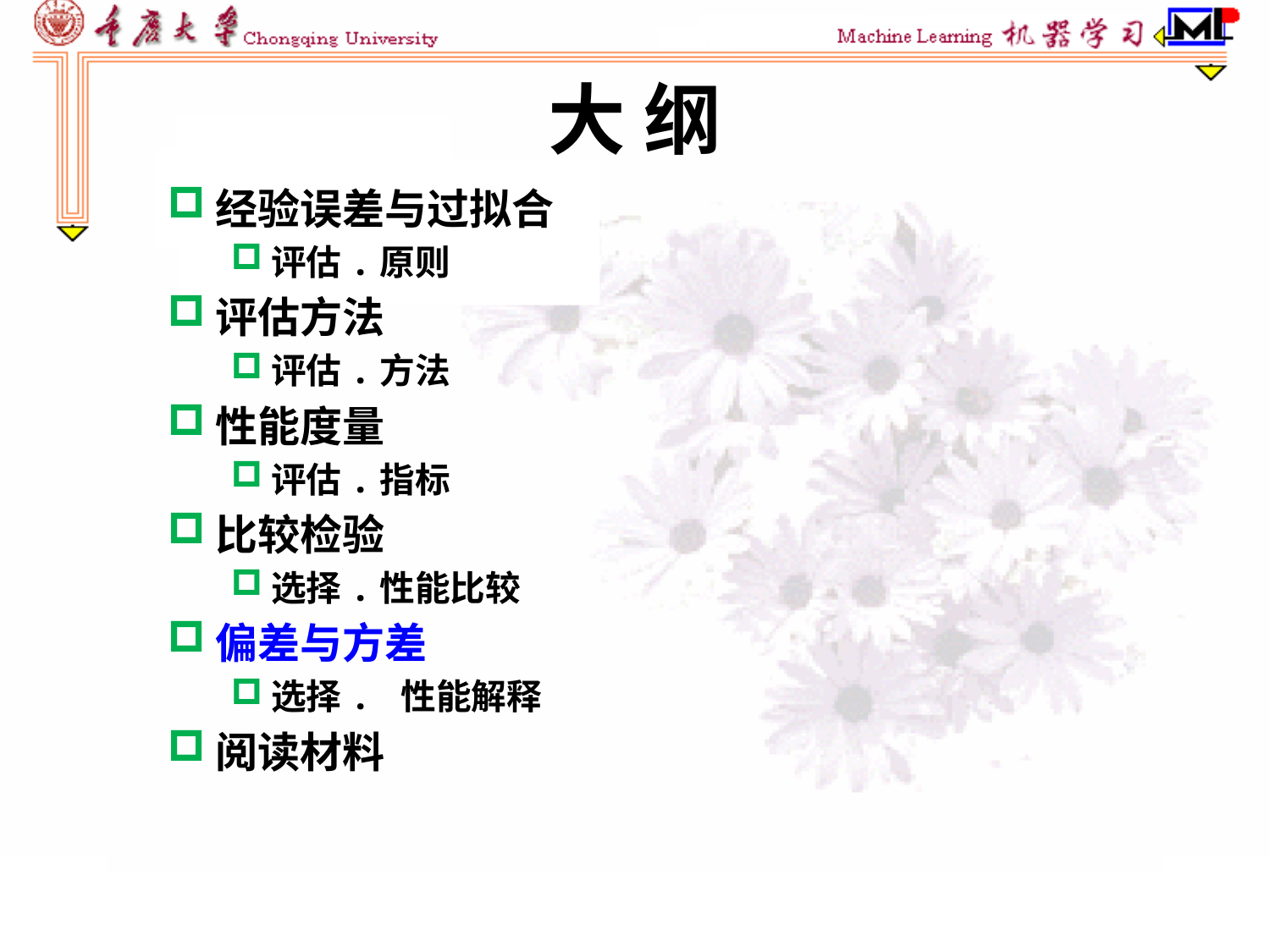

# 大 纲
经验误差与过拟合
评估.原则
评估方法
评估.方法
性能度量
评估.指标
比较检验
选择.性能比较
偏差与方差
选择. 性能解释
阅读材料